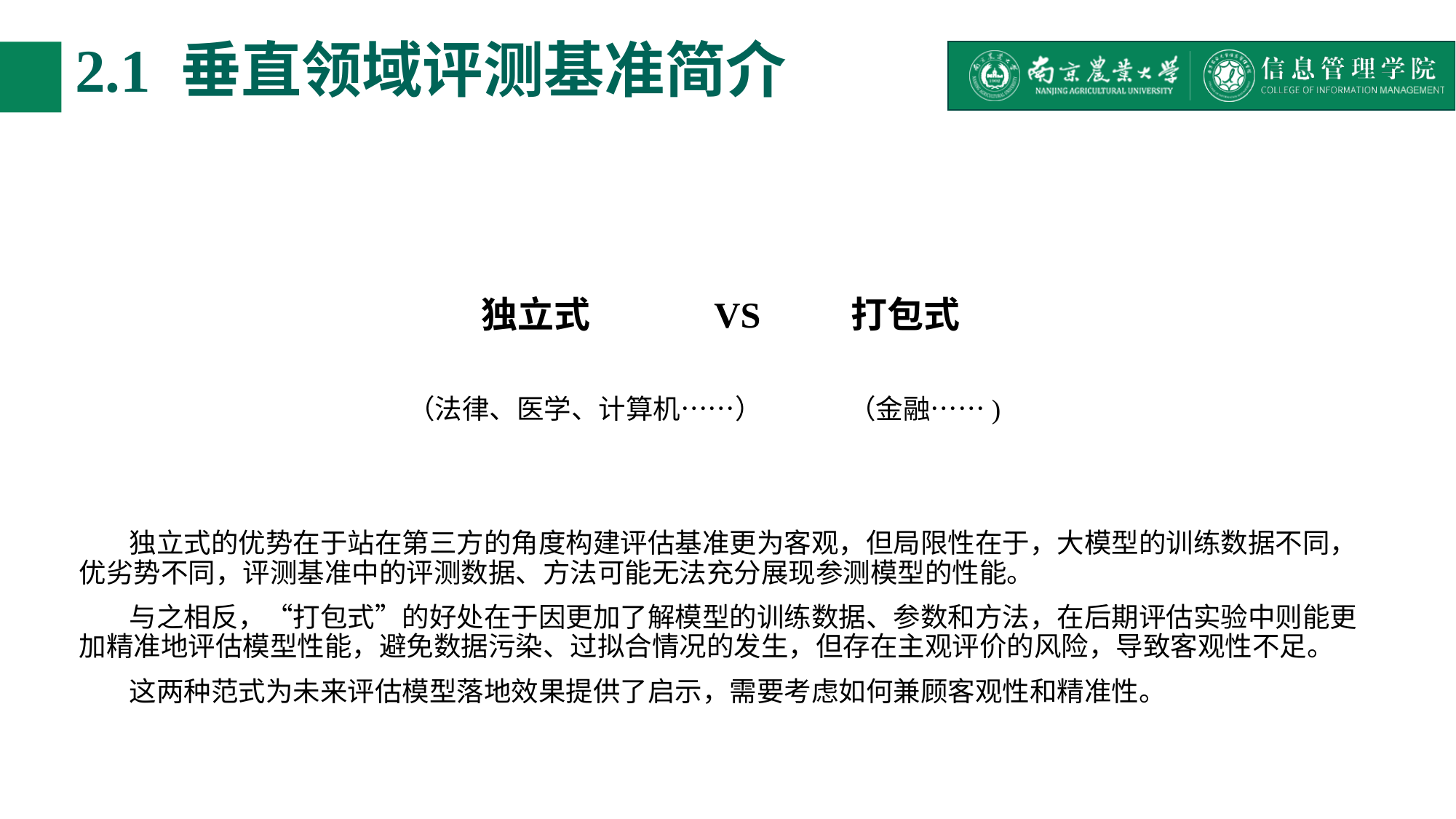

# 2.1 垂直领域评测基准简介

                                                                独立式              VS         打包式

                                                    （法律、医学、计算机……）              （金融……)

       独立式的优势在于站在第三方的角度构建评估基准更为客观，但局限性在于，大模型的训练数据不同，优劣势不同，评测基准中的评测数据、方法可能无法充分展现参测模型的性能。
       与之相反，“打包式”的好处在于因更加了解模型的训练数据、参数和方法，在后期评估实验中则能更加精准地评估模型性能，避免数据污染、过拟合情况的发生，但存在主观评价的风险，导致客观性不足。
       这两种范式为未来评估模型落地效果提供了启示，需要考虑如何兼顾客观性和精准性。